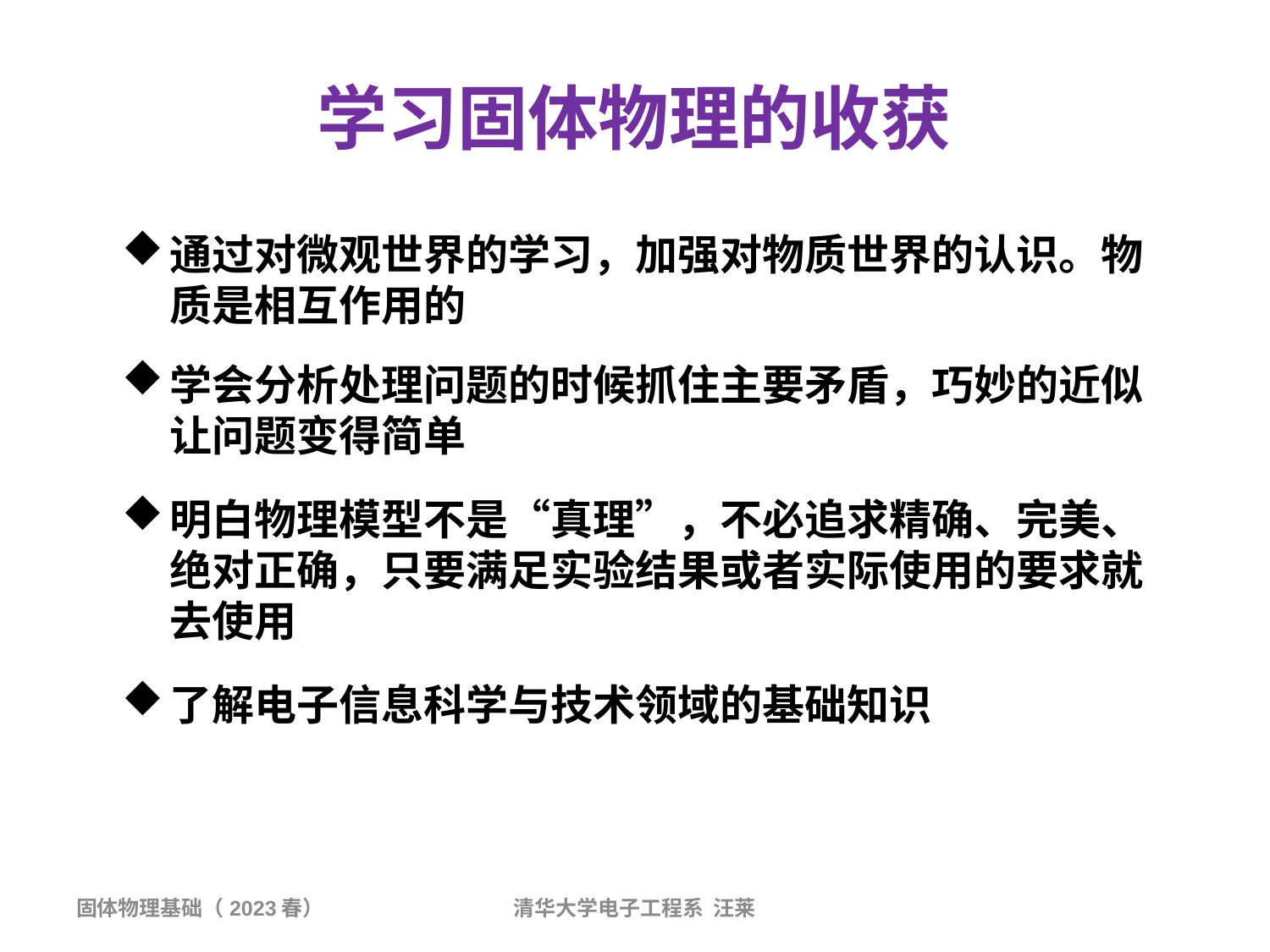

学习固体物理的收获
通过对微观世界的学习，加强对物质世界的认识。物质是相互作用的
学会分析处理问题的时候抓住主要矛盾，巧妙的近似让问题变得简单
明白物理模型不是“真理”，不必追求精确、完美、绝对正确，只要满足实验结果或者实际使用的要求就去使用
了解电子信息科学与技术领域的基础知识
固体物理基础（2023春）
清华大学电子工程系  汪莱
33